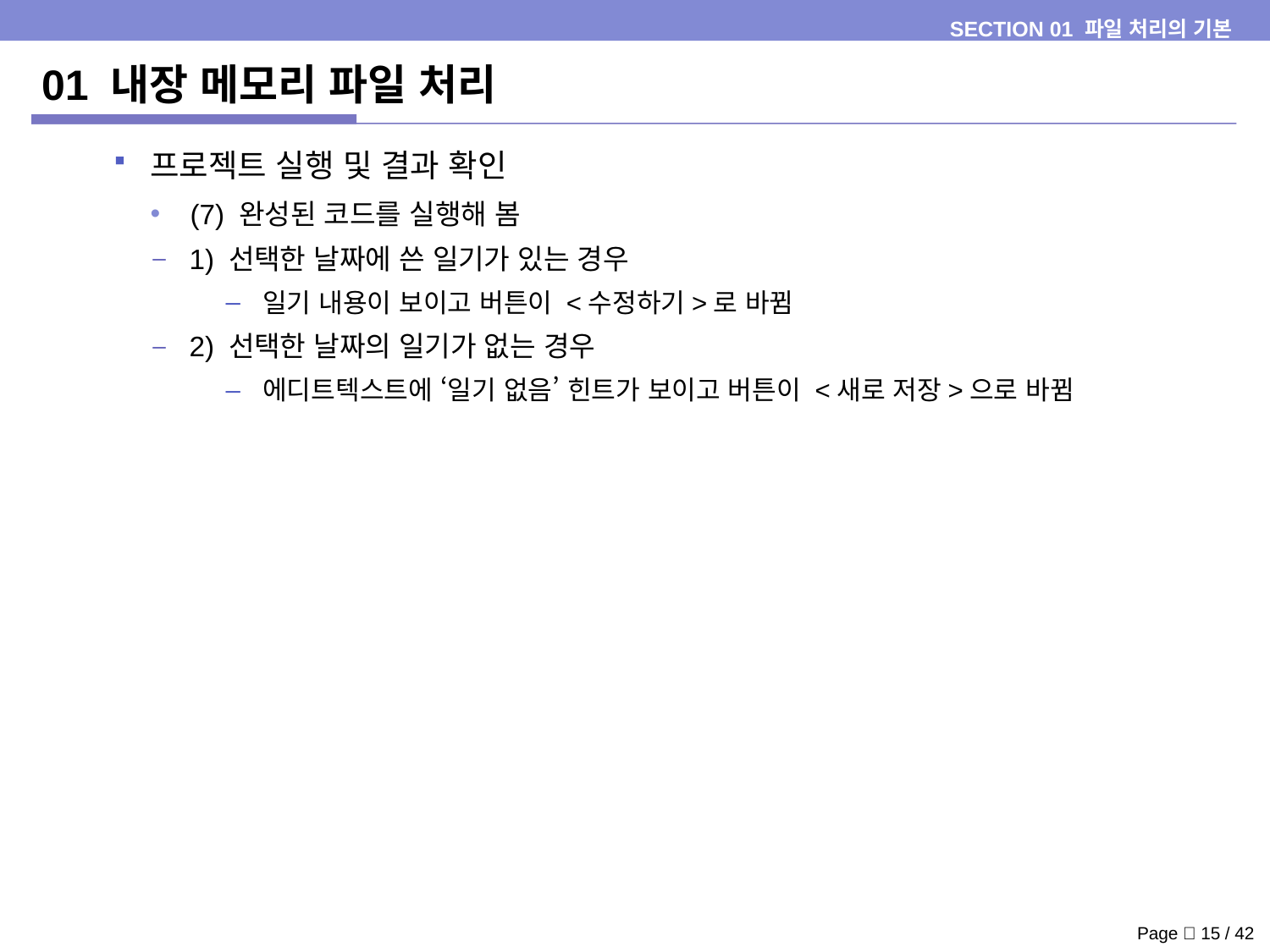

SECTION 01 파일 처리의 기본
# 01 내장 메모리 파일 처리
프로젝트 실행 및 결과 확인
(7) 완성된 코드를 실행해 봄
1) 선택한 날짜에 쓴 일기가 있는 경우
일기 내용이 보이고 버튼이 <수정하기>로 바뀜
2) 선택한 날짜의 일기가 없는 경우
에디트텍스트에 ‘일기 없음’ 힌트가 보이고 버튼이 <새로 저장>으로 바뀜